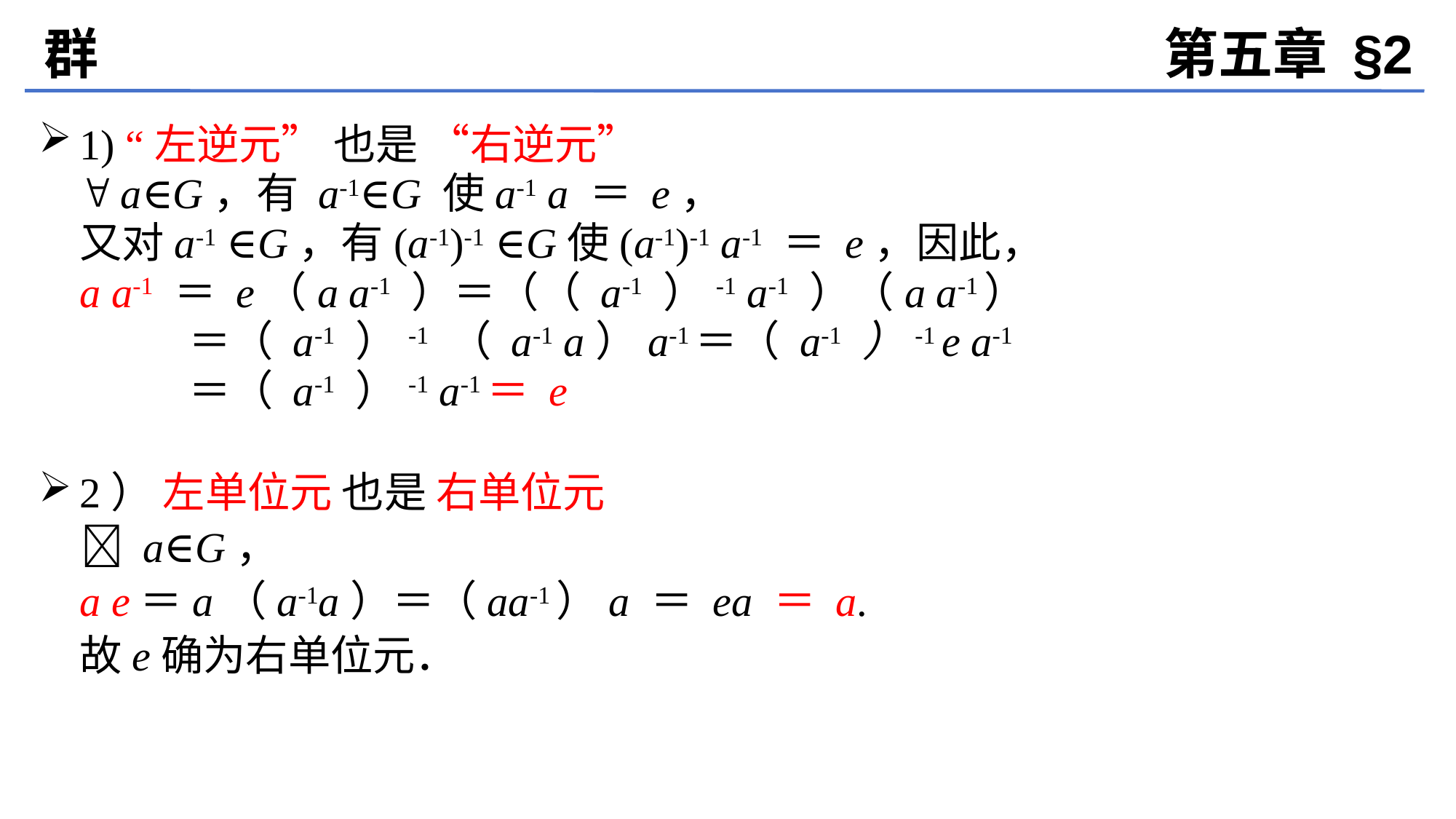

群
第五章 §2
1) “左逆元” 也是 “右逆元”
	∀ a∈G，有 a-1∈G 使a-1 a ＝ e，
	又对a-1 ∈G，有(a-1)-1 ∈G使(a-1)-1 a-1 ＝ e，因此，
	a a-1 ＝ e（a a-1 ）＝（（ a-1 ）-1 a-1 ）（a a-1）
		＝（ a-1 ）-1 （ a-1 a）a-1＝（ a-1 ）-1 e a-1
		＝（ a-1 ）-1 a-1＝ e

2） 左单位元 也是 右单位元
　∀ a∈G，
	a e＝a（a-1a）＝（aa-1）a ＝ ea ＝ a.
	故e确为右单位元．